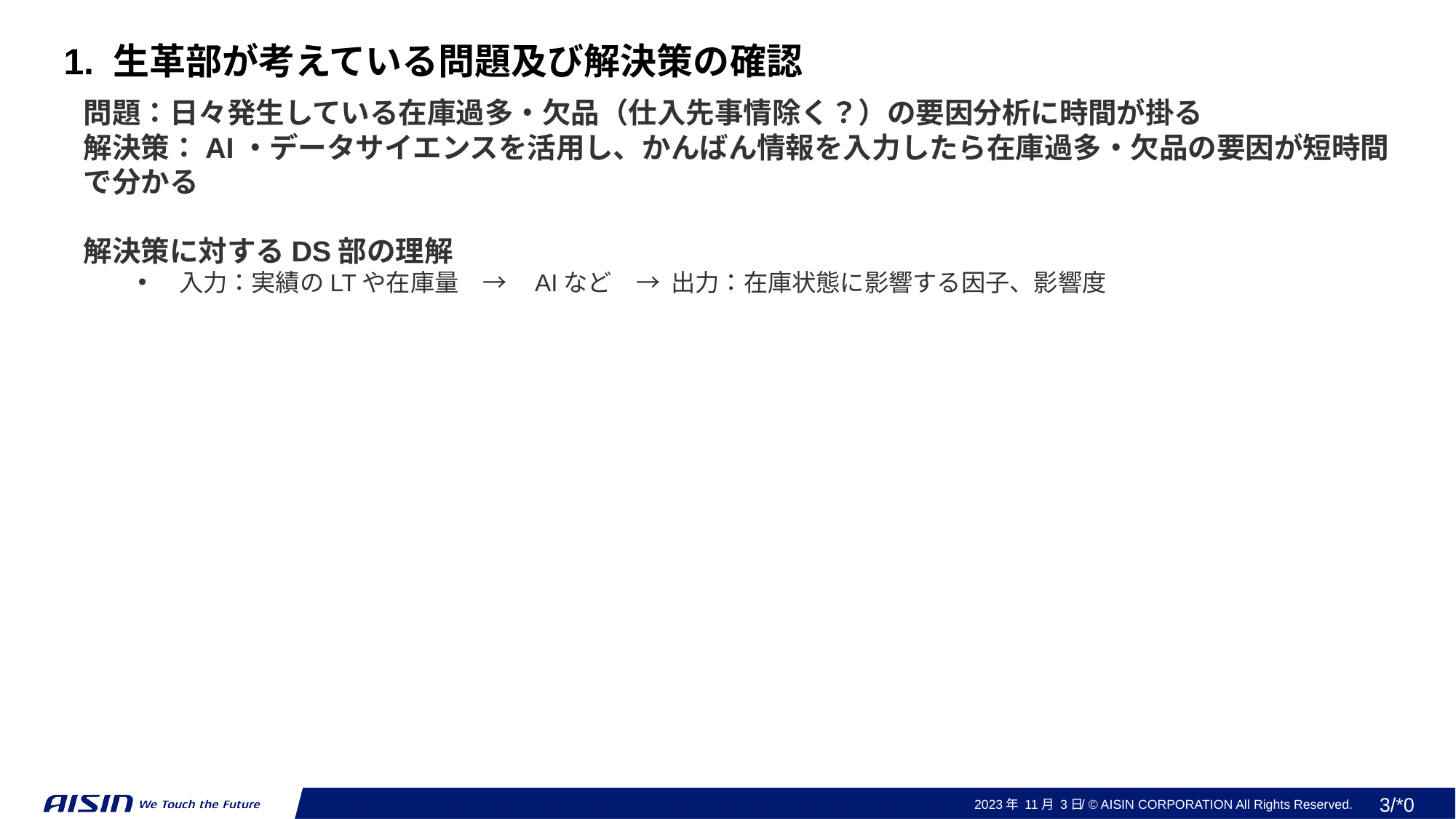

1. 生革部が考えている問題及び解決策の確認

問題：日々発生している在庫過多・欠品（仕入先事情除く？）の要因分析に時間が掛る
解決策：AI・データサイエンスを活用し、かんばん情報を入力したら在庫過多・欠品の要因が短時間で分かる

解決策に対するDS部の理解
入力：実績のLTや在庫量　→    AIなど　→  出力：在庫状態に影響する因子、影響度

2023年 11月 3日